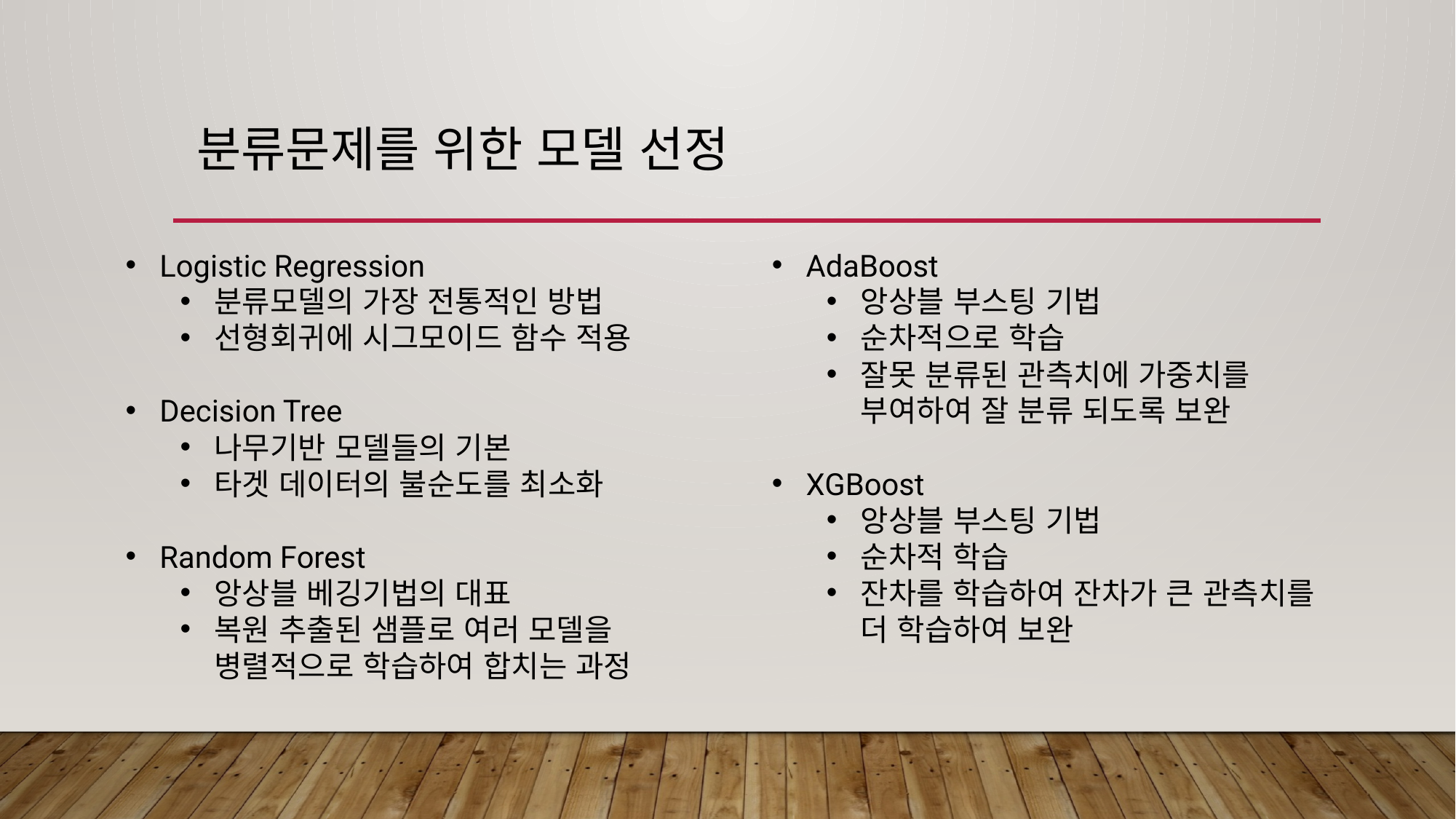

# 분류문제를 위한 모델 선정
AdaBoost
앙상블 부스팅 기법
순차적으로 학습
잘못 분류된 관측치에 가중치를 부여하여 잘 분류 되도록 보완

XGBoost
앙상블 부스팅 기법
순차적 학습
잔차를 학습하여 잔차가 큰 관측치를 더 학습하여 보완
Logistic Regression
분류모델의 가장 전통적인 방법
선형회귀에 시그모이드 함수 적용

Decision Tree
나무기반 모델들의 기본
타겟 데이터의 불순도를 최소화

Random Forest
앙상블 베깅기법의 대표
복원 추출된 샘플로 여러 모델을 병렬적으로 학습하여 합치는 과정